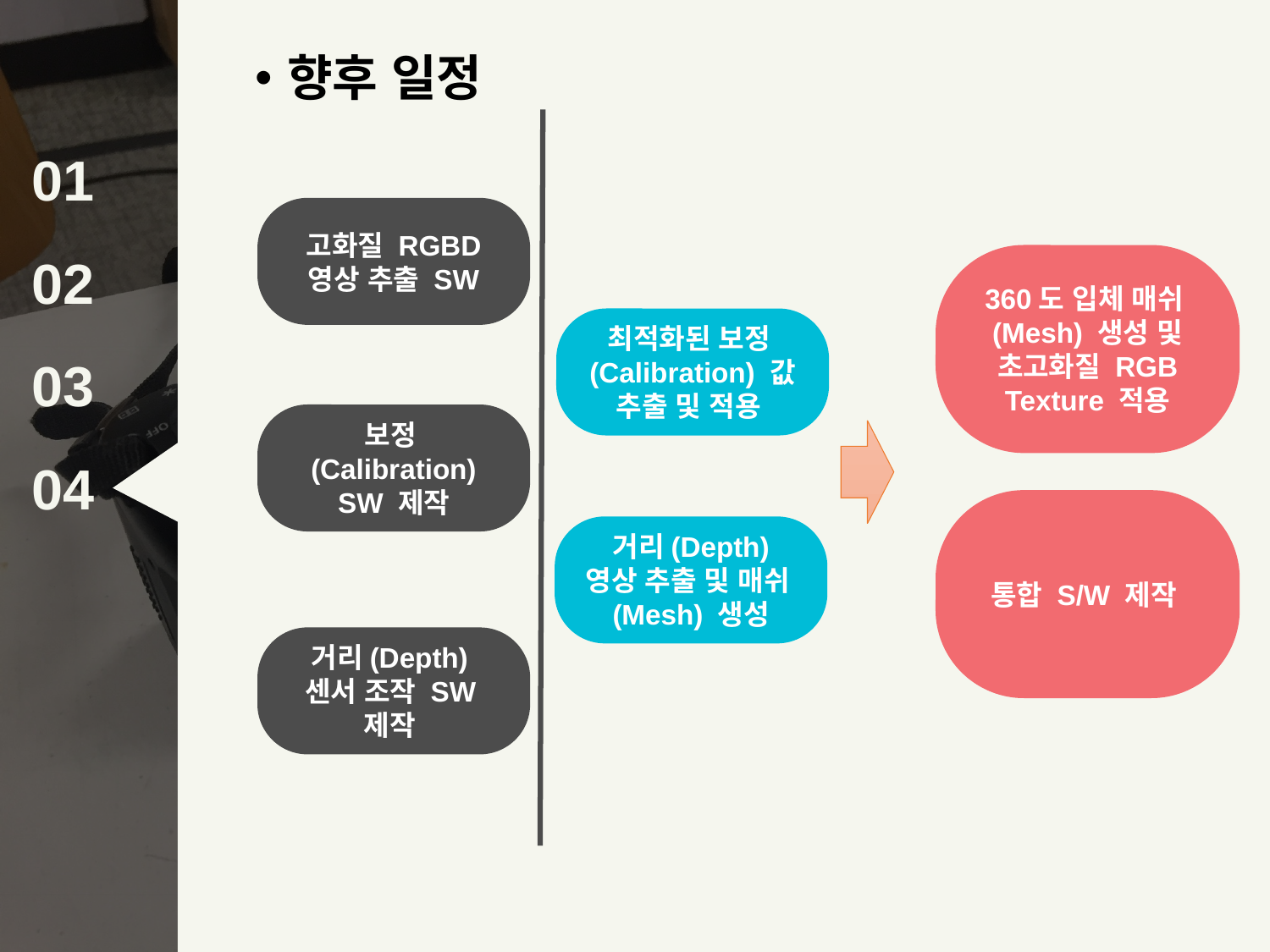

향후 일정
고화질 RGBD 영상 추출 SW
360도 입체 매쉬(Mesh) 생성 및 초고화질 RGB Texture 적용
최적화된 보정(Calibration) 값 추출 및 적용
보정(Calibration) SW 제작

통합 S/W 제작
거리(Depth) 영상 추출 및 매쉬(Mesh) 생성
거리(Depth)
센서 조작 SW제작